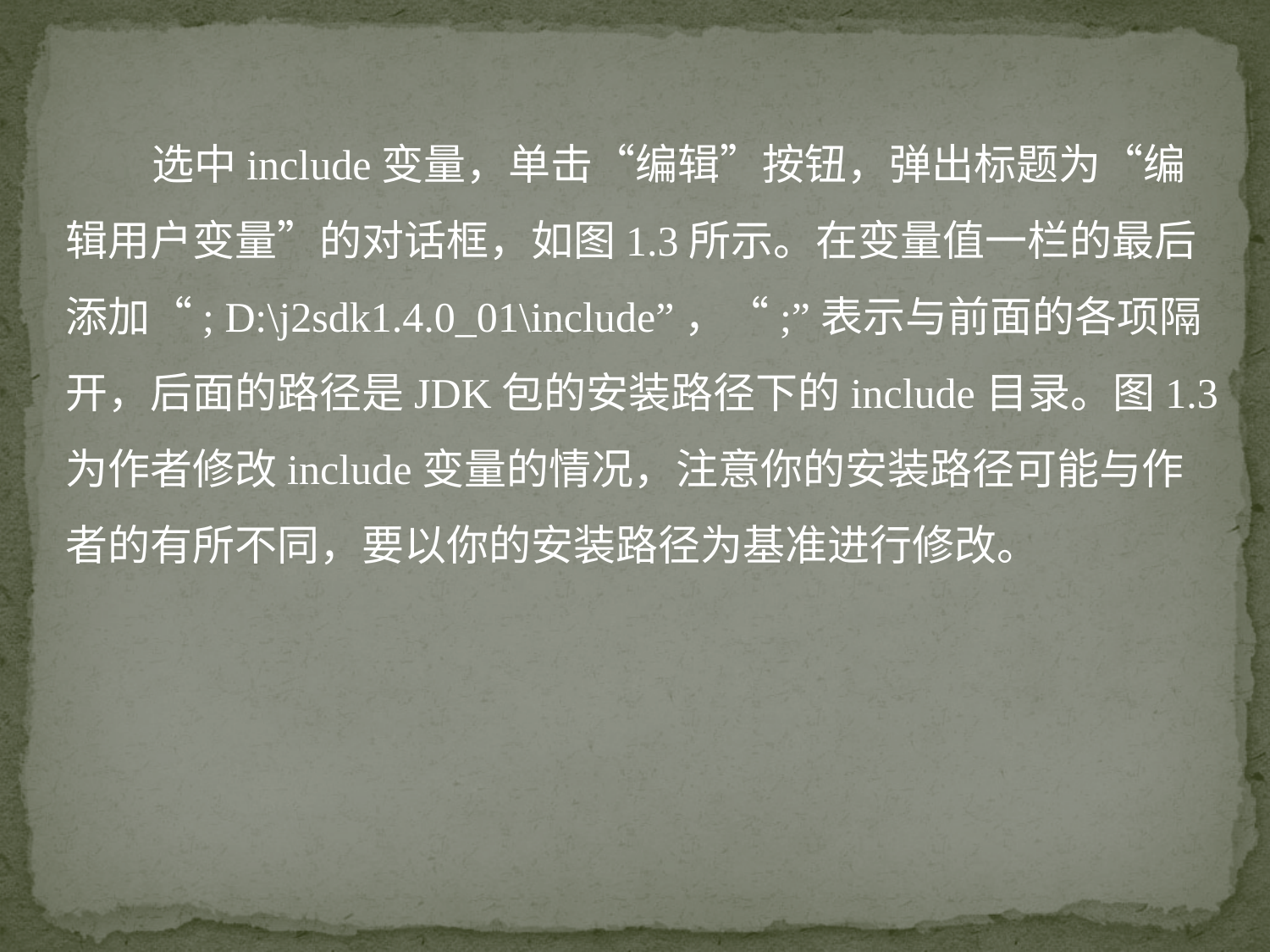

选中include变量，单击“编辑”按钮，弹出标题为“编辑用户变量”的对话框，如图1.3所示。在变量值一栏的最后添加“; D:\j2sdk1.4.0_01\include”，“;”表示与前面的各项隔开，后面的路径是JDK包的安装路径下的include目录。图1.3为作者修改include变量的情况，注意你的安装路径可能与作者的有所不同，要以你的安装路径为基准进行修改。